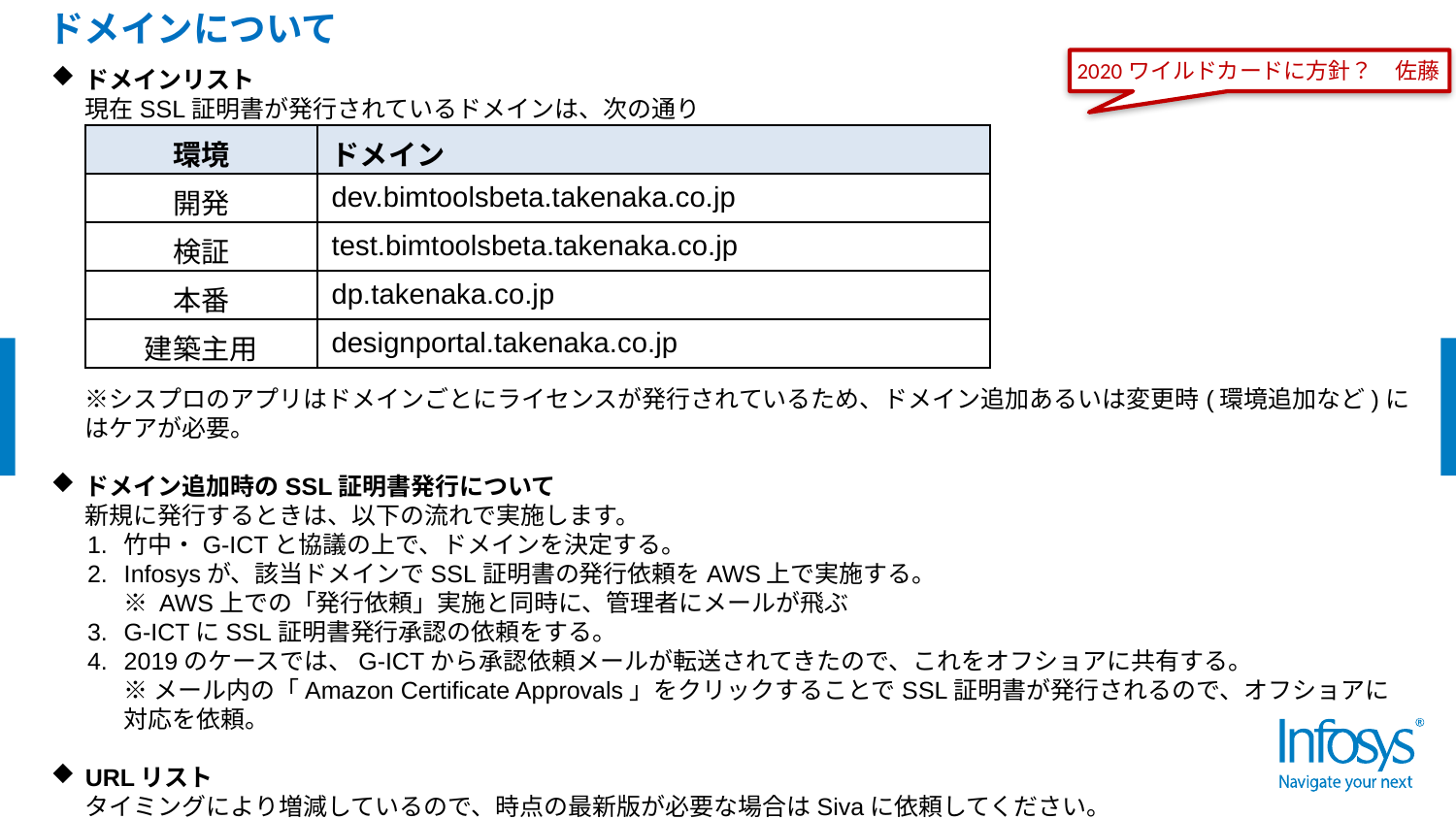

ドメインについて
2020ワイルドカードに方針？　佐藤
ドメインリスト
現在SSL証明書が発行されているドメインは、次の通り
※シスプロのアプリはドメインごとにライセンスが発行されているため、ドメイン追加あるいは変更時(環境追加など)にはケアが必要。

ドメイン追加時のSSL証明書発行について
新規に発行するときは、以下の流れで実施します。
竹中・G-ICTと協議の上で、ドメインを決定する。
Infosysが、該当ドメインでSSL証明書の発行依頼をAWS上で実施する。
※ AWS上での「発行依頼」実施と同時に、管理者にメールが飛ぶ
G-ICTにSSL証明書発行承認の依頼をする。
2019のケースでは、G-ICTから承認依頼メールが転送されてきたので、これをオフショアに共有する。
※ メール内の「Amazon Certificate Approvals」をクリックすることでSSL証明書が発行されるので、オフショアに対応を依頼。

URLリスト
タイミングにより増減しているので、時点の最新版が必要な場合はSivaに依頼してください。
| 環境 | ドメイン |
| --- | --- |
| 開発 | dev.bimtoolsbeta.takenaka.co.jp |
| 検証 | test.bimtoolsbeta.takenaka.co.jp |
| 本番 | dp.takenaka.co.jp |
| 建築主用 | designportal.takenaka.co.jp |